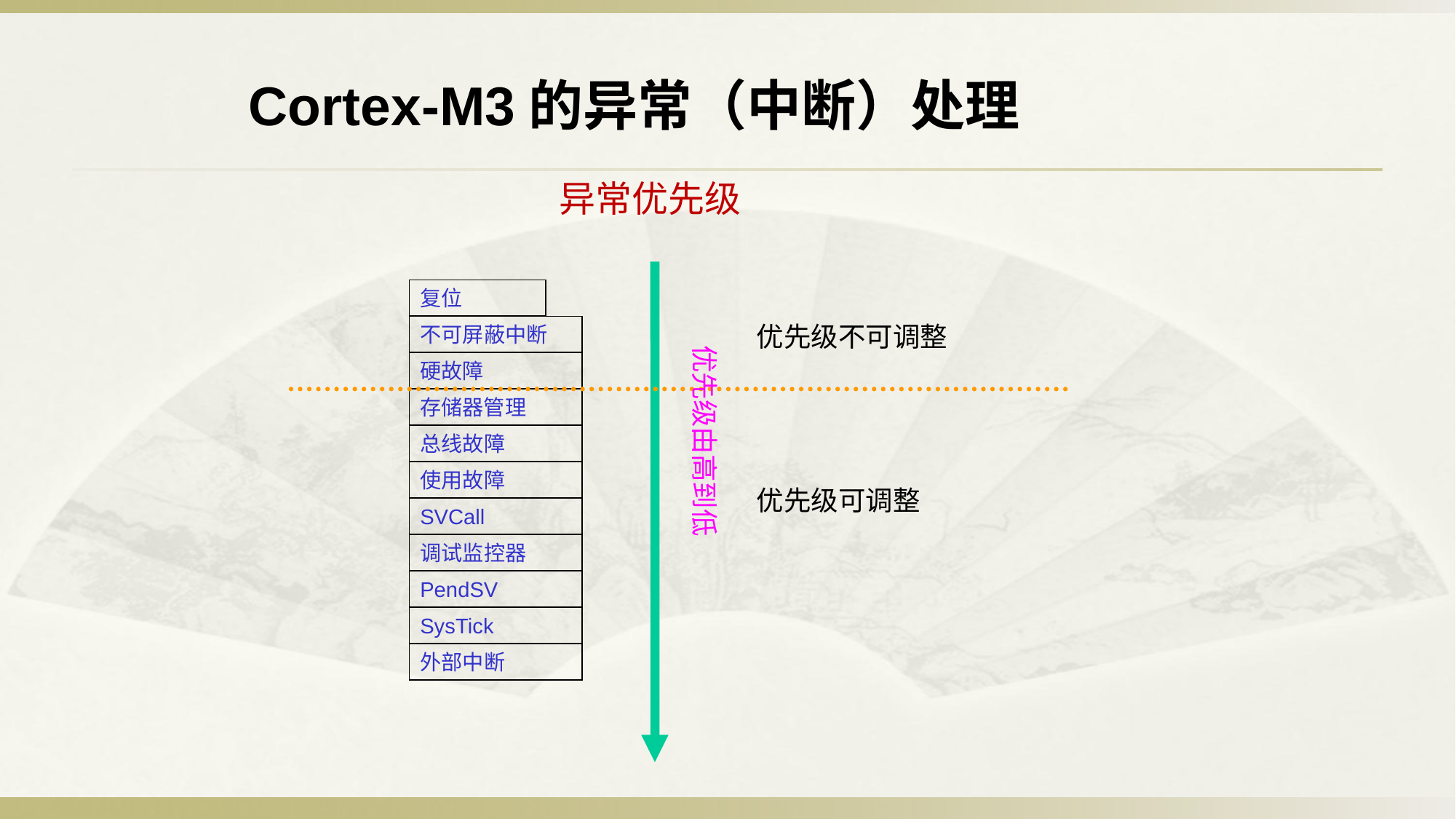

Cortex-M3的异常（中断）处理
异常优先级

复位
优先级不可调整
不可屏蔽中断
优先级由高到低
硬故障

存储器管理
总线故障
使用故障
优先级可调整
SVCall
调试监控器
PendSV
SysTick
外部中断